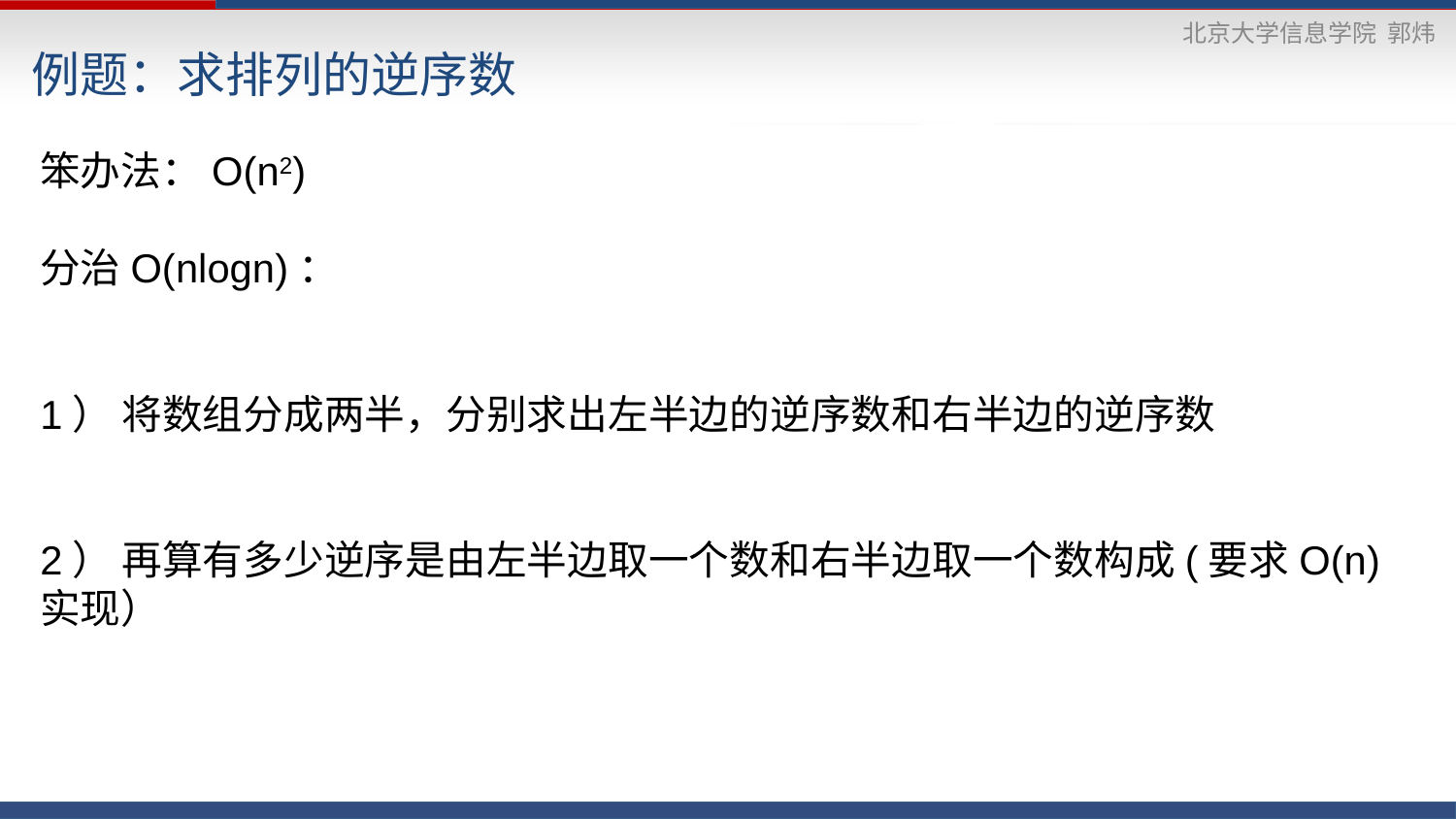

# 例题：求排列的逆序数
笨办法：O(n2)

分治O(nlogn)：

1） 将数组分成两半，分别求出左半边的逆序数和右半边的逆序数

2） 再算有多少逆序是由左半边取一个数和右半边取一个数构成(要求O(n)实现）